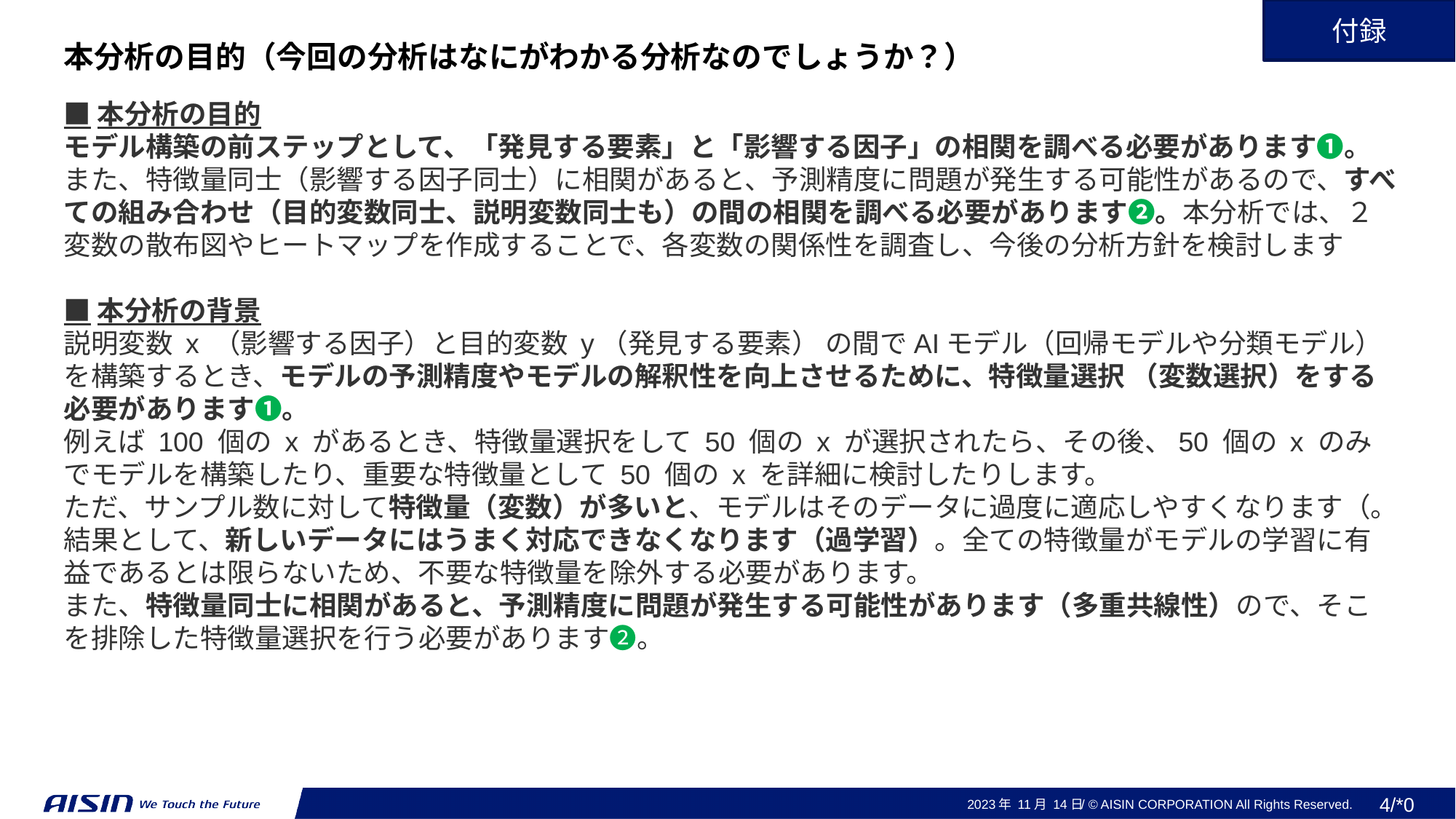

付録
本分析の目的（今回の分析はなにがわかる分析なのでしょうか？）
■本分析の目的
モデル構築の前ステップとして、「発見する要素」と「影響する因子」の相関を調べる必要があります❶。また、特徴量同士（影響する因子同士）に相関があると、予測精度に問題が発生する可能性があるので、すべての組み合わせ（目的変数同士、説明変数同士も）の間の相関を調べる必要があります❷。本分析では、２変数の散布図やヒートマップを作成することで、各変数の関係性を調査し、今後の分析方針を検討します

■本分析の背景
説明変数 x （影響する因子）と目的変数 y（発見する要素） の間でAIモデル（回帰モデルや分類モデル）を構築するとき、モデルの予測精度やモデルの解釈性を向上させるために、特徴量選択 （変数選択）をする必要があります❶。
例えば 100 個の x があるとき、特徴量選択をして 50 個の x が選択されたら、その後、50 個の x のみでモデルを構築したり、重要な特徴量として 50 個の x を詳細に検討したりします。
ただ、サンプル数に対して特徴量（変数）が多いと、モデルはそのデータに過度に適応しやすくなります（。結果として、新しいデータにはうまく対応できなくなります（過学習）。全ての特徴量がモデルの学習に有益であるとは限らないため、不要な特徴量を除外する必要があります。
また、特徴量同士に相関があると、予測精度に問題が発生する可能性があります（多重共線性）ので、そこを排除した特徴量選択を行う必要があります❷。

2023年 11月 14日